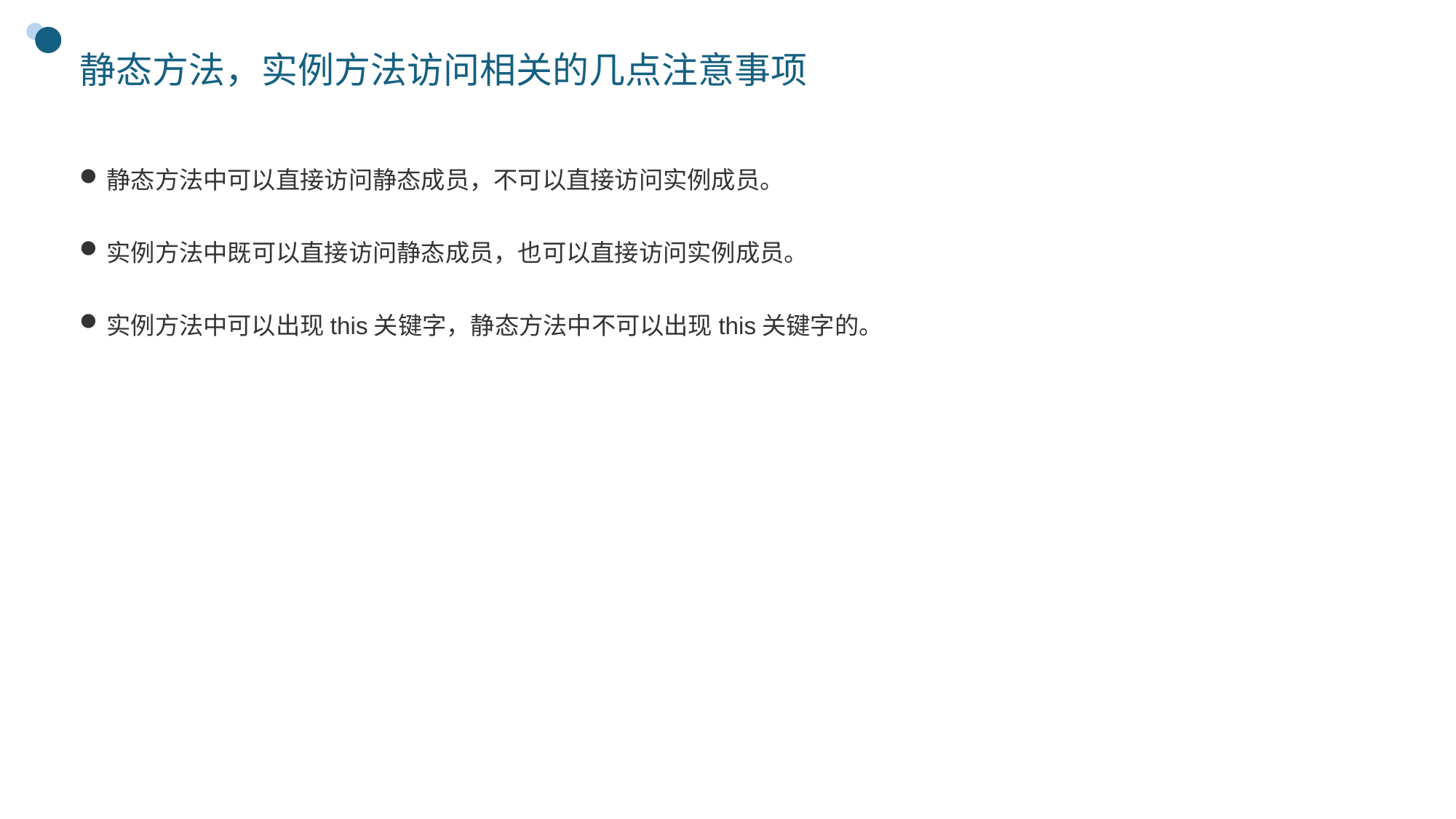

# 静态方法，实例方法访问相关的几点注意事项
静态方法中可以直接访问静态成员，不可以直接访问实例成员。
实例方法中既可以直接访问静态成员，也可以直接访问实例成员。
实例方法中可以出现this关键字，静态方法中不可以出现this关键字的。